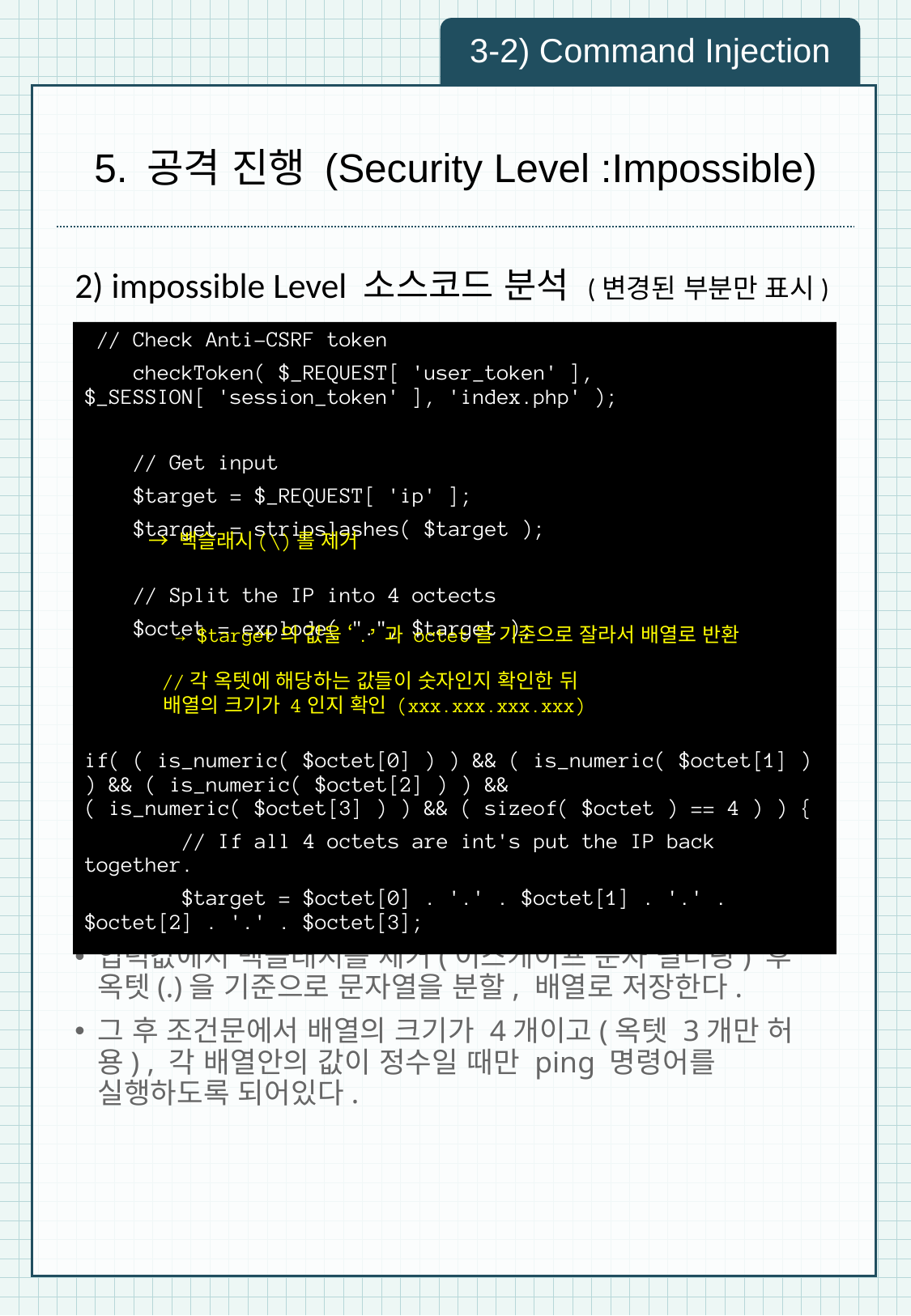

3-2) Command Injection

# 5. 공격 진행 (Security Level :Impossible)
2) impossible Level 소스코드 분석 (변경된 부분만 표시)

입력값에서 백슬래시를 제거(이스케이프 문자 필터링) 후 옥텟(.)을 기준으로 문자열을 분할, 배열로 저장한다.
그 후 조건문에서 배열의 크기가 4개이고(옥텟 3개만 허용) , 각 배열안의 값이 정수일 때만 ping 명령어를 실행하도록 되어있다.

 // Check Anti-CSRF token
    checkToken( $_REQUEST[ 'user_token' ], $_SESSION[ 'session_token' ], 'index.php' );

    // Get input
    $target = $_REQUEST[ 'ip' ];
    $target = stripslashes( $target );

    // Split the IP into 4 octects
    $octet = explode( ".", $target );

if( ( is_numeric( $octet[0] ) ) && ( is_numeric( $octet[1] ) ) && ( is_numeric( $octet[2] ) ) && ( is_numeric( $octet[3] ) ) && ( sizeof( $octet ) == 4 ) ) {
        // If all 4 octets are int's put the IP back together.
        $target = $octet[0] . '.' . $octet[1] . '.' . $octet[2] . '.' . $octet[3];

→ 백슬래시(\)를 제거
→ $target의 값을 ‘.’과 octet을 기준으로 잘라서 배열로 반환
//각 옥텟에 해당하는 값들이 숫자인지 확인한 뒤
배열의 크기가 4인지 확인 (xxx.xxx.xxx.xxx)